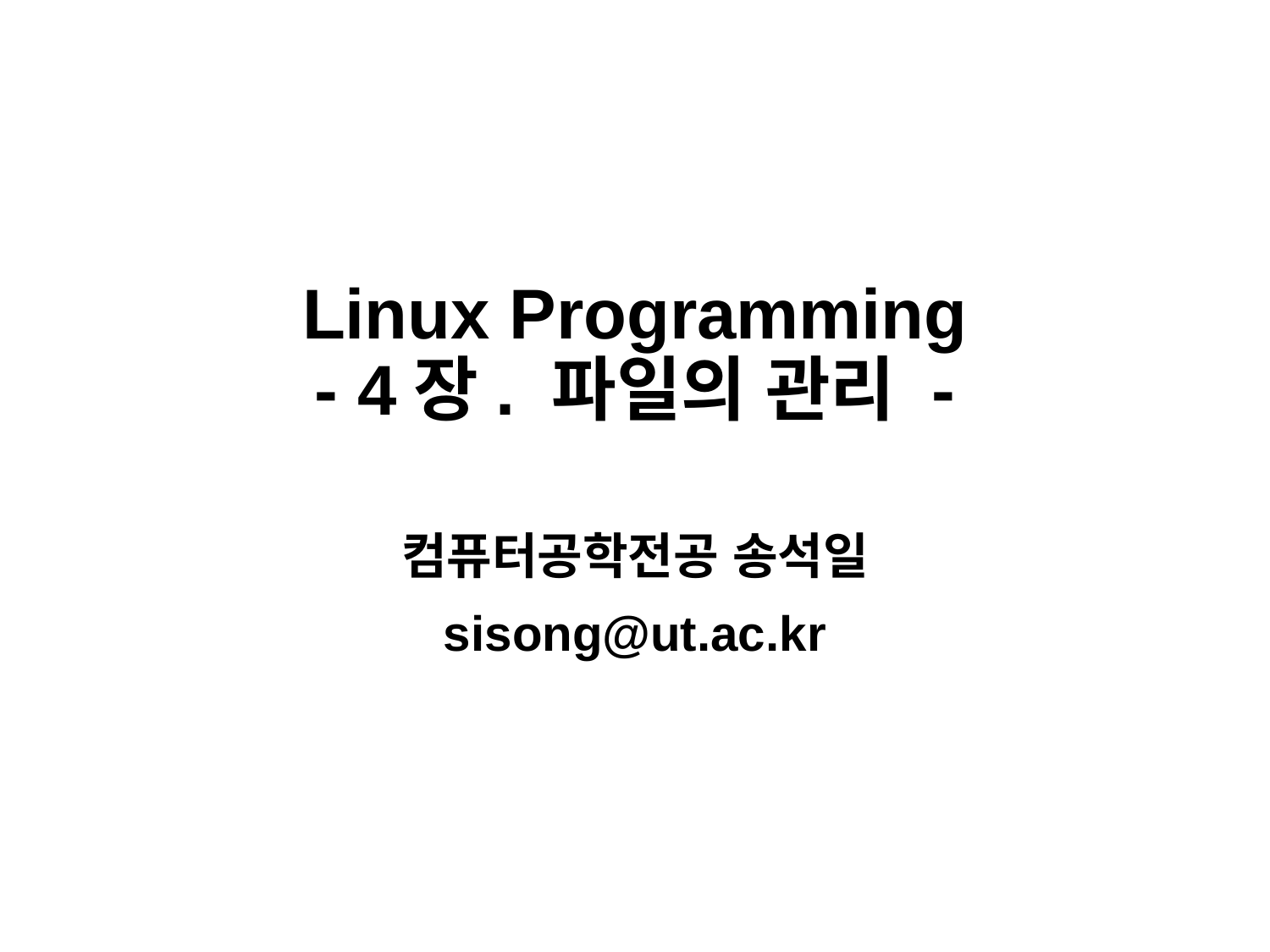

# Linux Programming - 4장. 파일의 관리 -
컴퓨터공학전공 송석일
sisong@ut.ac.kr